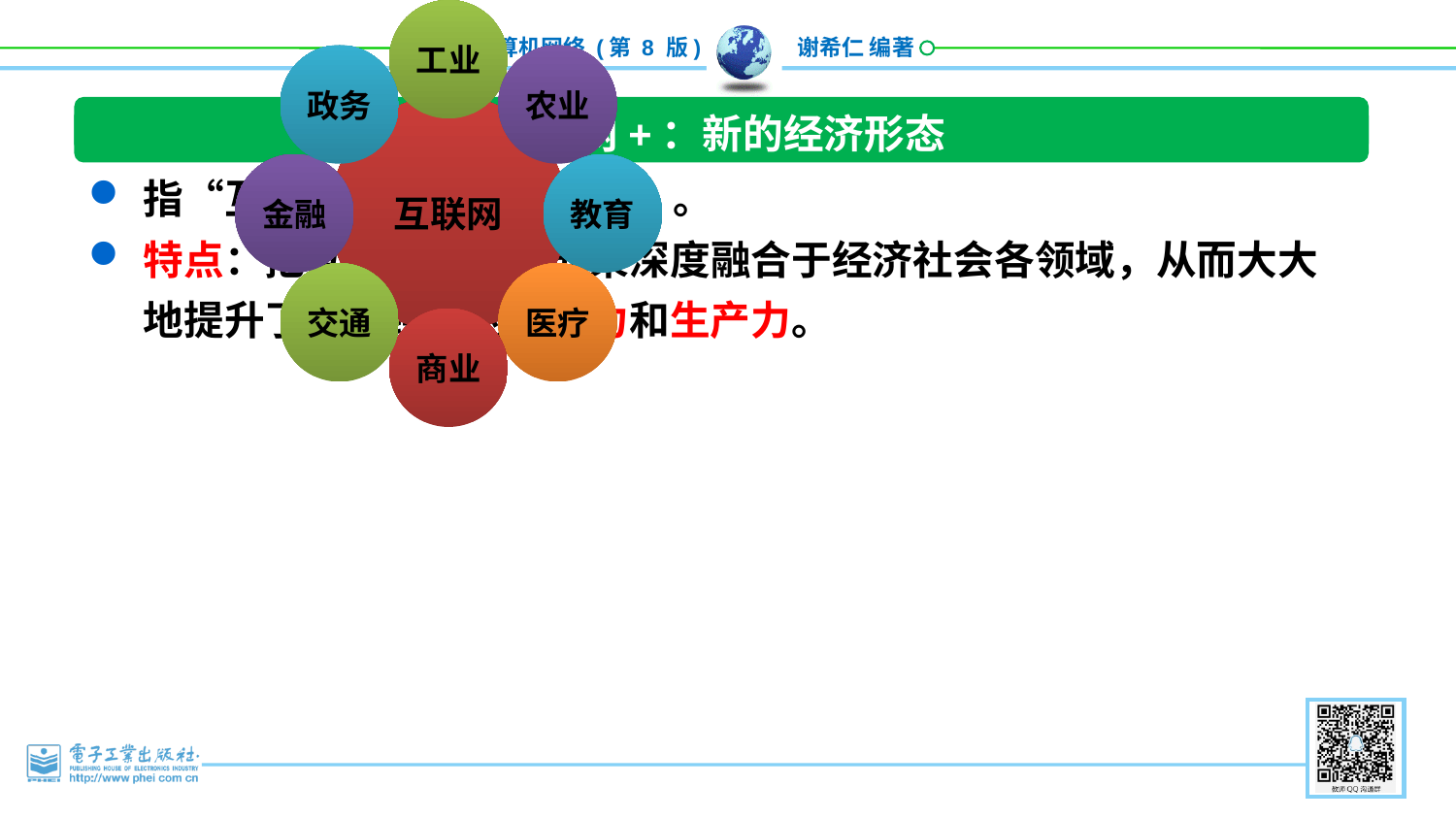

互联网+：新的经济形态

万物联网
人人用网
指“互联网+各个传统行业”。
特点：把互联网的创新成果深度融合于经济社会各领域，从而大大地提升了实体经济的创新力和生产力。

互联网
工业
农业
教育
医疗
商业
交通
金融
政务